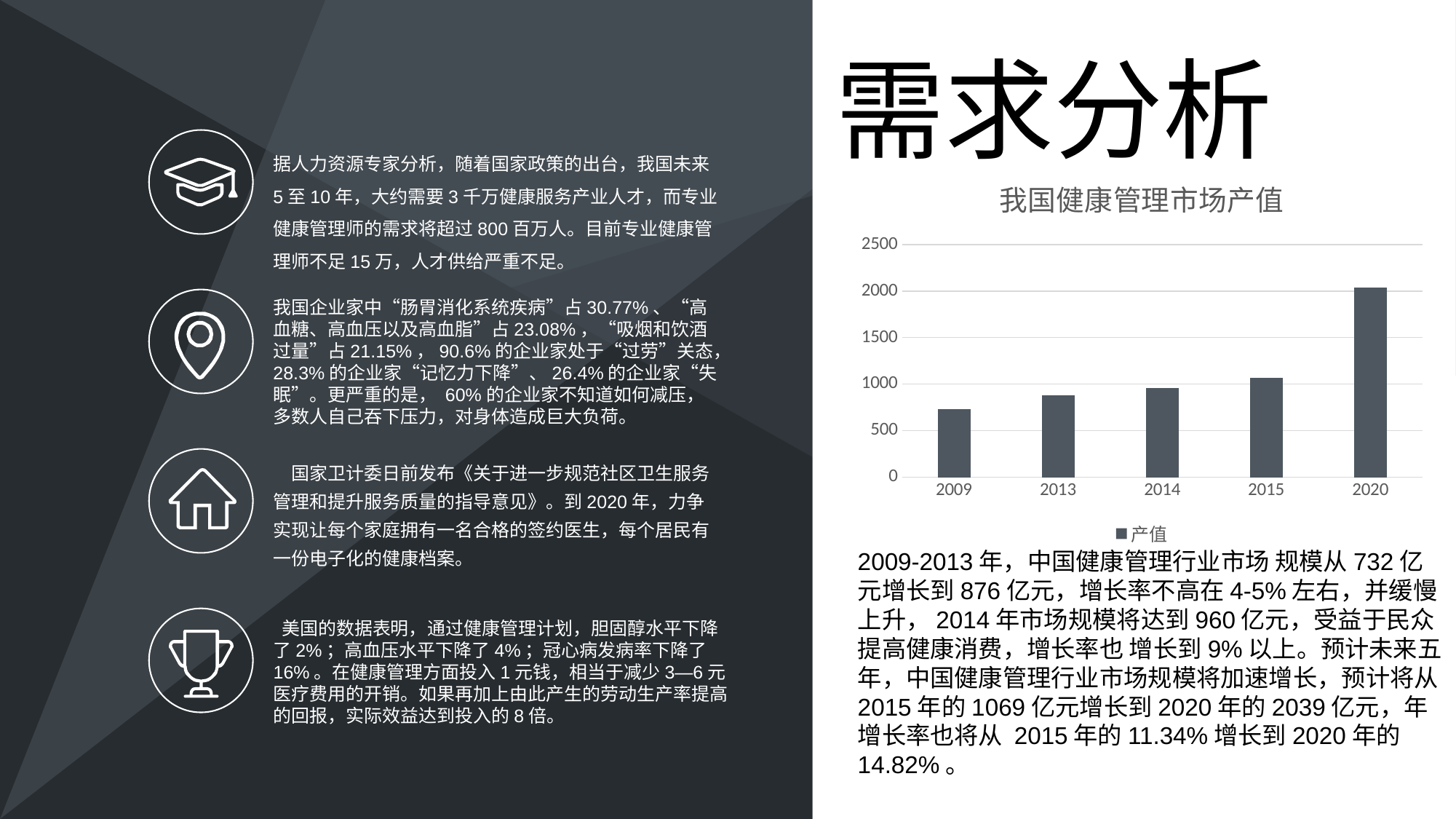

需求分析

据人力资源专家分析，随着国家政策的出台，我国未来5至10年，大约需要3千万健康服务产业人才，而专业健康管理师的需求将超过800百万人。目前专业健康管理师不足15万，人才供给严重不足。

### Chart: 我国健康管理市场产值

| Category | 产值 |
|---|---|
| 2009 | 732.0 |
| 2013 | 876.0 |
| 2014 | 960.0 |
| 2015 | 1069.0 |
| 2020 | 2039.0 |

我国企业家中“肠胃消化系统疾病”占30.77%、“高血糖、高血压以及高血脂”占23.08%，“吸烟和饮酒过量”占21.15%，90.6%的企业家处于“过劳”关态，28.3%的企业家“记忆力下降”、26.4%的企业家“失眠”。更严重的是， 60%的企业家不知道如何减压，多数人自己吞下压力，对身体造成巨大负荷。

　国家卫计委日前发布《关于进一步规范社区卫生服务管理和提升服务质量的指导意见》。到2020年，力争实现让每个家庭拥有一名合格的签约医生，每个居民有一份电子化的健康档案。
2009-2013年，中国健康管理行业市场 规模从732亿元增长到876亿元，增长率不高在4-5%左右，并缓慢上升，2014年市场规模将达到960亿元，受益于民众提高健康消费，增长率也 增长到9%以上。预计未来五年，中国健康管理行业市场规模将加速增长，预计将从2015年的1069亿元增长到2020年的2039亿元，年增长率也将从 2015年的11.34%增长到2020年的14.82%。

 美国的数据表明，通过健康管理计划，胆固醇水平下降了2%；高血压水平下降了4%；冠心病发病率下降了16%。在健康管理方面投入1元钱，相当于减少3—6元医疗费用的开销。如果再加上由此产生的劳动生产率提高的回报，实际效益达到投入的8倍。